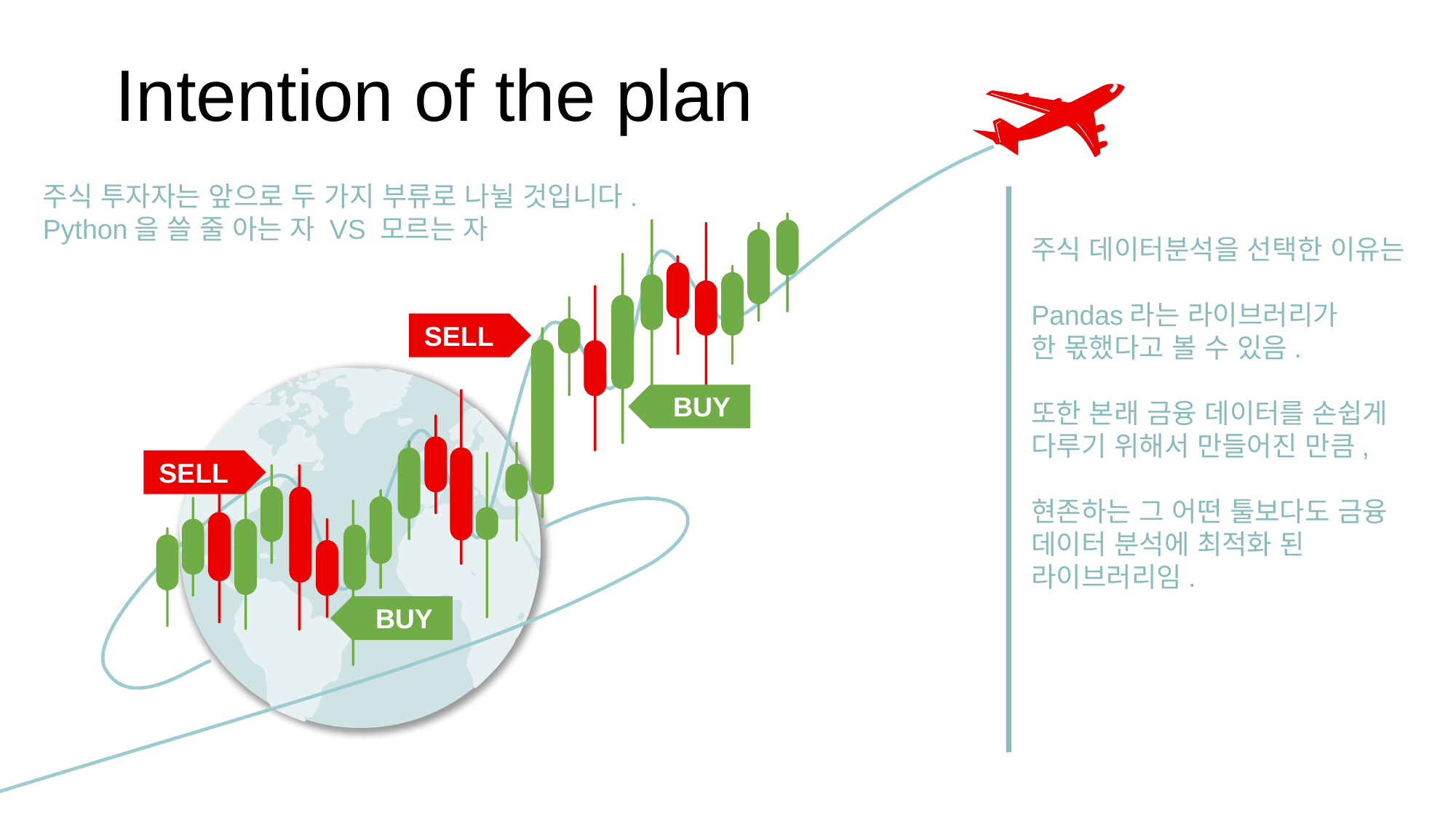

Intention of the plan

주식 투자자는 앞으로 두 가지 부류로 나뉠 것입니다.
Python을 쓸 줄 아는 자 VS 모르는 자

주식 데이터분석을 선택한 이유는

Pandas라는 라이브러리가
한 몫했다고 볼 수 있음.

또한 본래 금융 데이터를 손쉽게 다루기 위해서 만들어진 만큼,

현존하는 그 어떤 툴보다도 금융 데이터 분석에 최적화 된 라이브러리임.

SELL

BUY

SELL

BUY